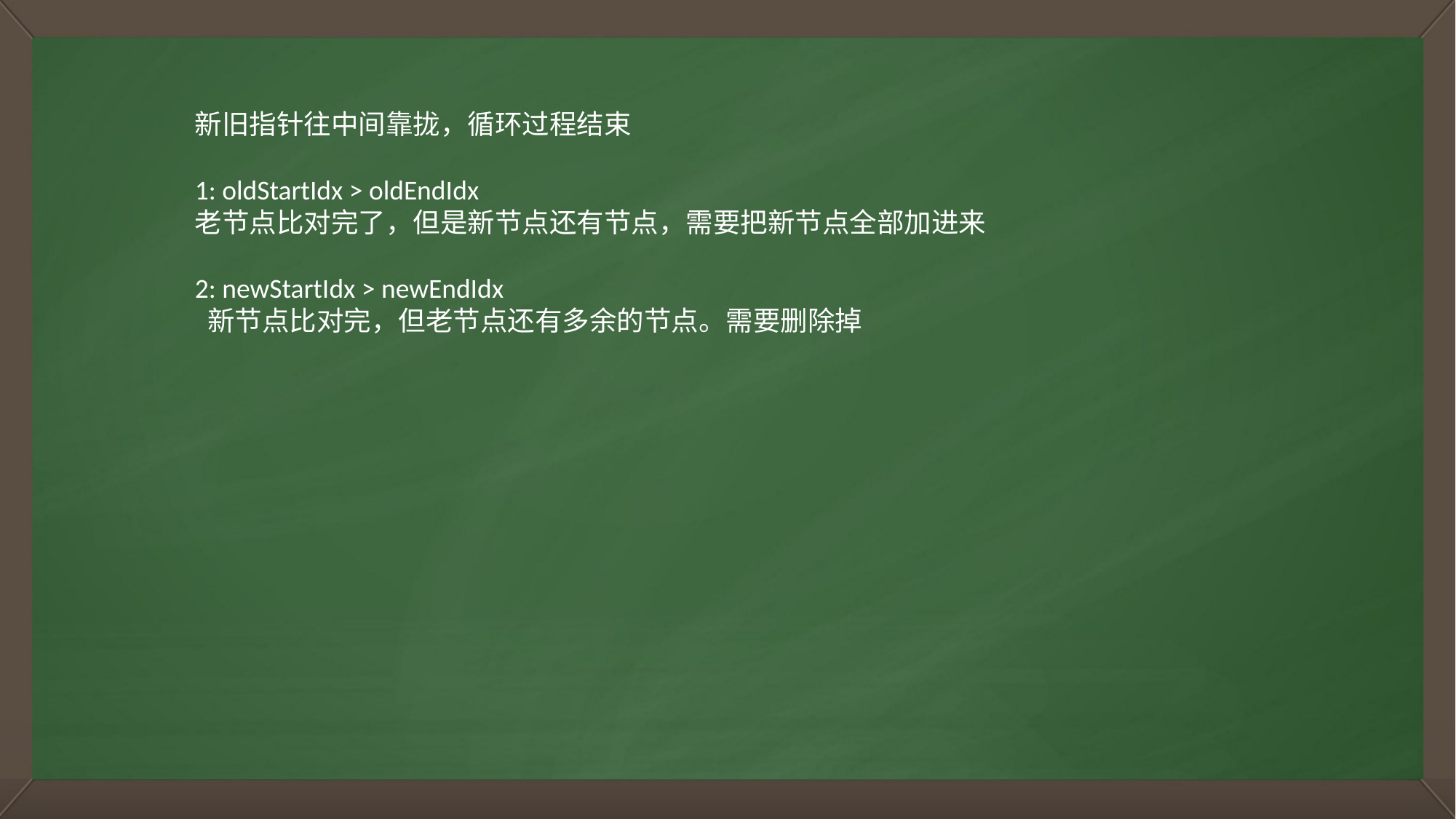

新旧指针往中间靠拢，循环过程结束

1: oldStartIdx > oldEndIdx
老节点比对完了，但是新节点还有节点，需要把新节点全部加进来

2: newStartIdx > newEndIdx
 新节点比对完，但老节点还有多余的节点。需要删除掉